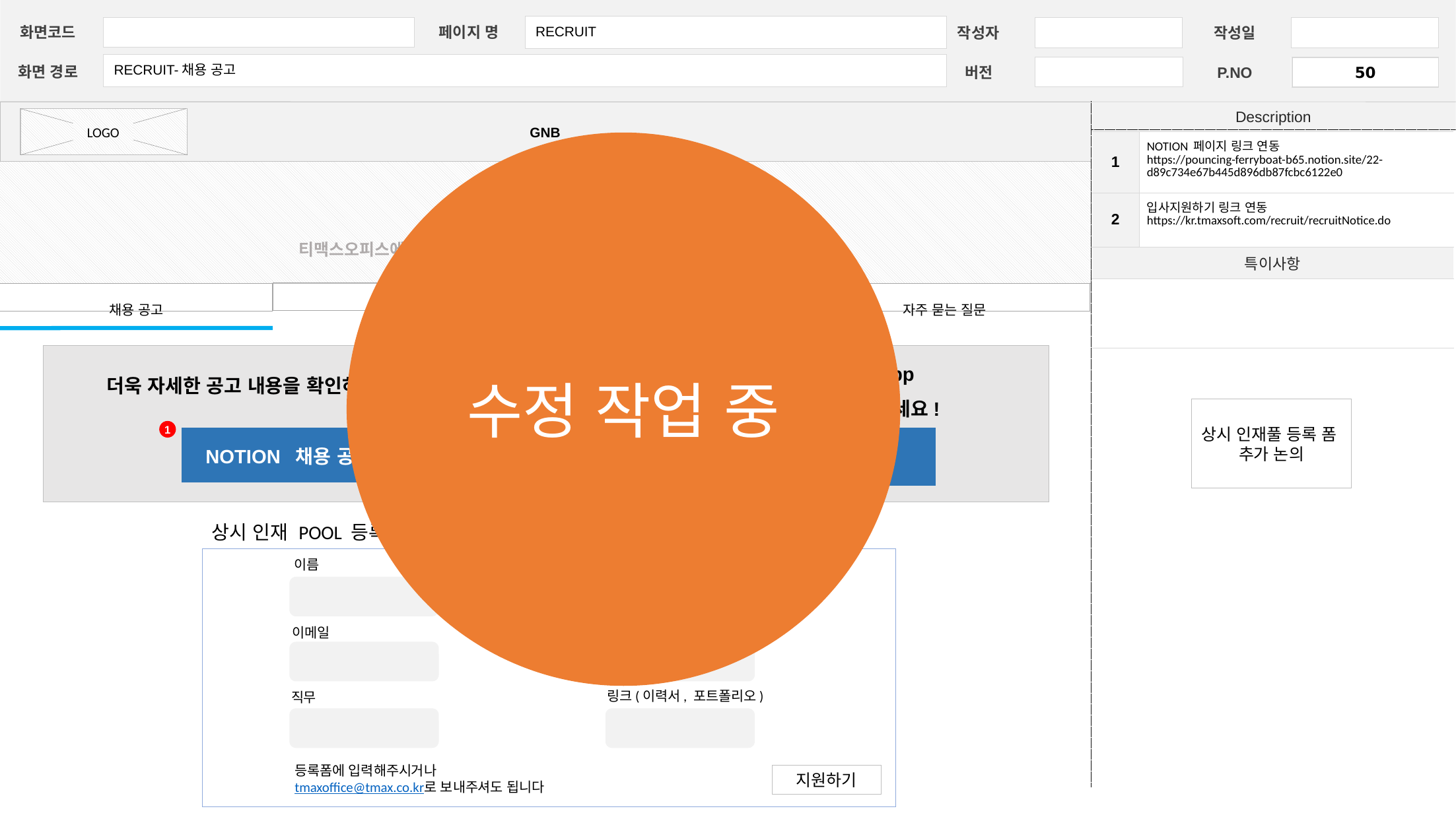

RECRUIT

페이지 명
화면코드
작성자
작성일
RECRUIT-채용 공고

50
화면 경로
버전
P.NO
Description
| 1 | NOTION 페이지 링크 연동 https://pouncing-ferryboat-b65.notion.site/22-d89c734e67b445d896db87fcbc6122e0 |
| --- | --- |
| 2 | 입사지원하기 링크 연동 https://kr.tmaxsoft.com/recruit/recruitNotice.do |
| 특이사항 |  |
|  |  |
수정 작업 중

RECRUIT

티맥스오피스에서 Super App세상을 이끌어갈 인재를 모집합니다!

복리 후생
채용 프로세스
자주 묻는 질문
채용 공고

더욱 자세한 공고 내용을 확인하고 싶으시다면?
티맥스오피스와 Super App
세상을 만드는 여정에 함께하세요!

상시 인재풀 등록 폼
추가 논의

2
1
| NOTION 채용 공고 > |
| --- |
| 입사 지원하기 > |
| --- |
상시 인재 POOL 등록

신입/경력
이름

연락처
이메일

링크(이력서, 포트폴리오)
직무

등록폼에 입력해주시거나
tmaxoffice@tmax.co.kr로 보내주셔도 됩니다
지원하기